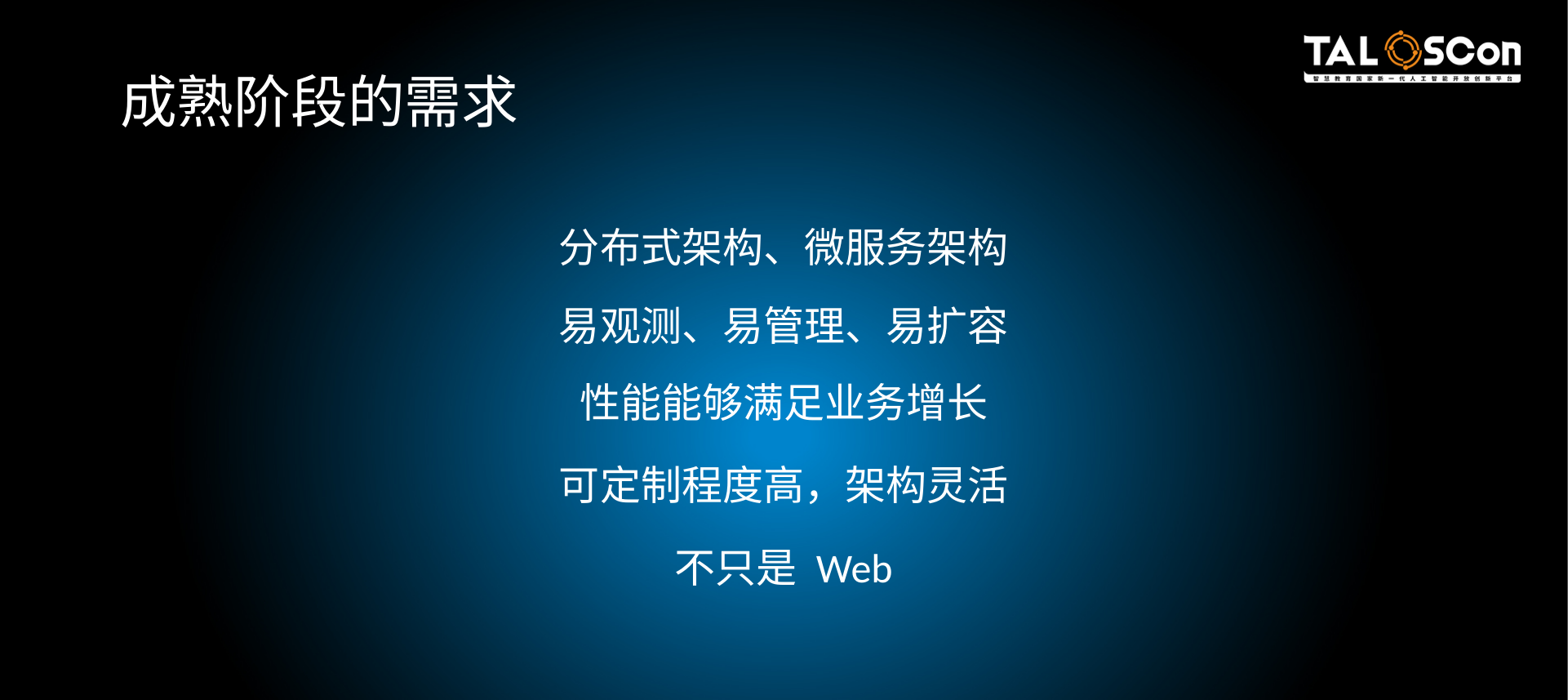

# 成熟阶段的需求
分布式架构、微服务架构
易观测、易管理、易扩容
性能能够满足业务增长
可定制程度高，架构灵活
不只是 Web